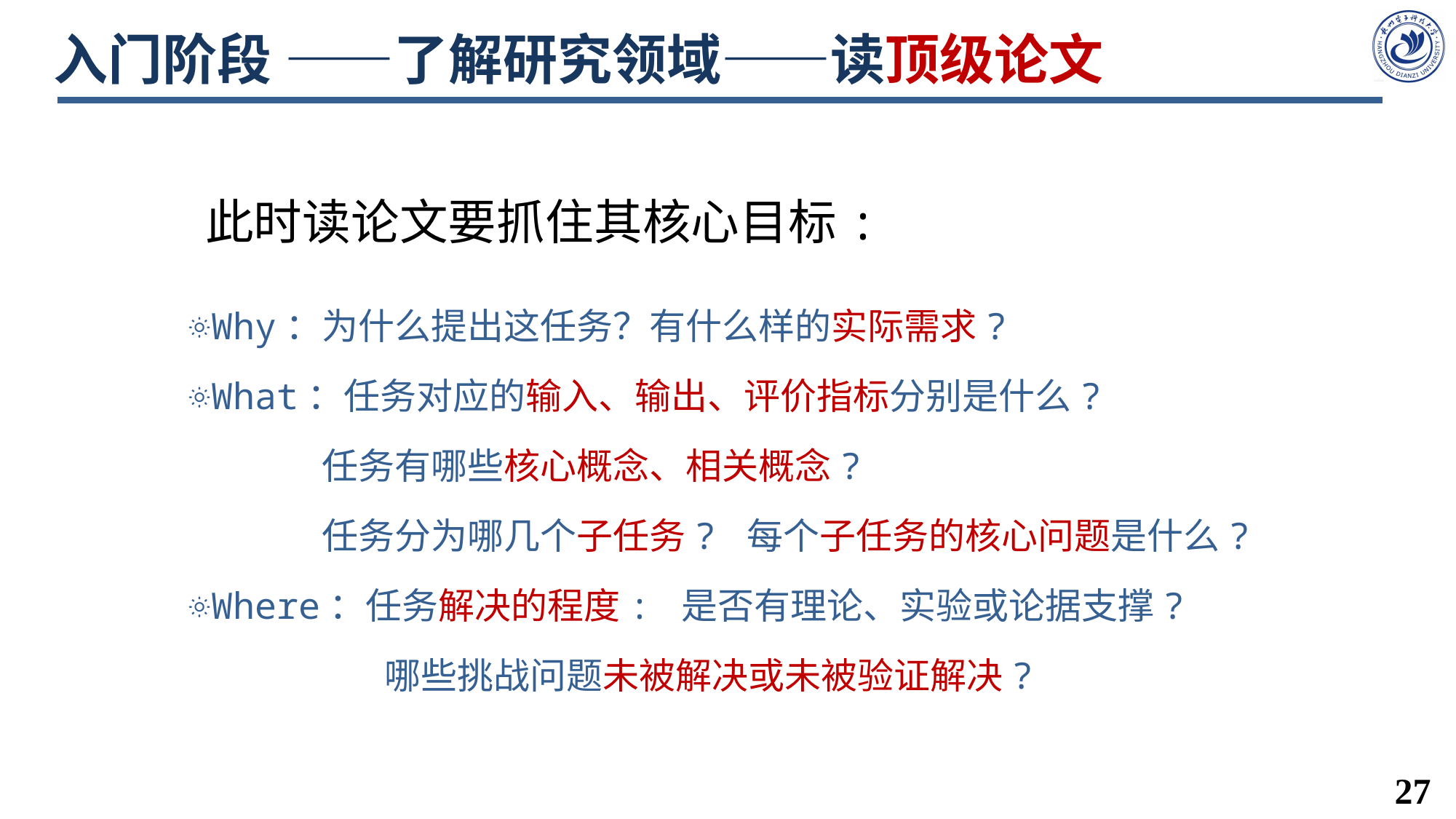

# 入门阶段 ——了解研究领域——读顶级论文
此时读论文要抓住其核心目标:
🔅Why：为什么提出这任务？有什么样的实际需求?
🔅What：任务对应的输入、输出、评价指标分别是什么?
	  任务有哪些核心概念、相关概念?
	  任务分为哪几个子任务? 每个子任务的核心问题是什么?
🔅Where：任务解决的程度: 是否有理论、实验或论据支撑?
	   哪些挑战问题未被解决或未被验证解决?
27